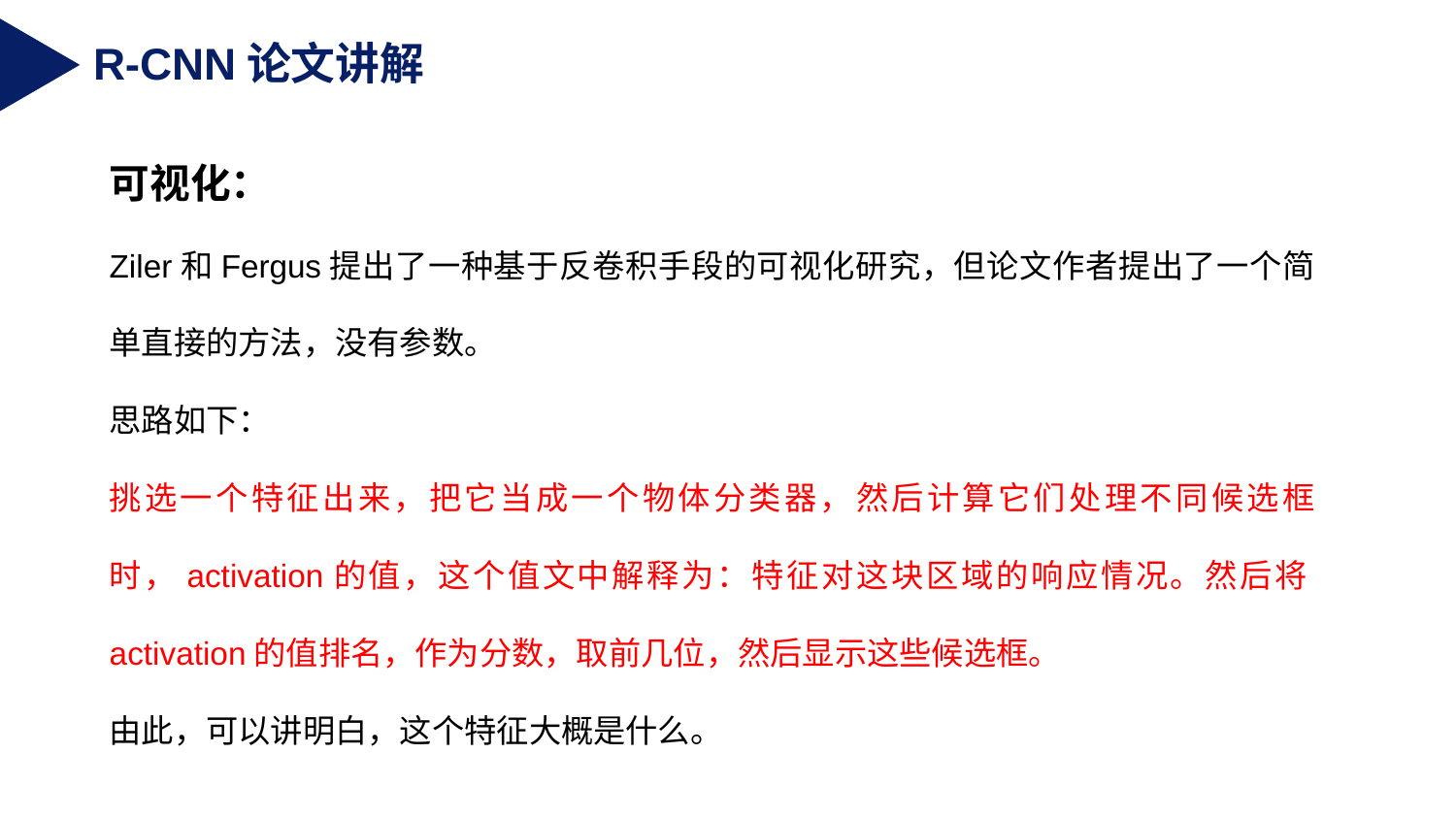

R-CNN论文讲解
可视化：
Ziler和Fergus提出了一种基于反卷积手段的可视化研究，但论文作者提出了一个简单直接的方法，没有参数。
思路如下：
挑选一个特征出来，把它当成一个物体分类器，然后计算它们处理不同候选框时，activation的值，这个值文中解释为：特征对这块区域的响应情况。然后将activation的值排名，作为分数，取前几位，然后显示这些候选框。
由此，可以讲明白，这个特征大概是什么。